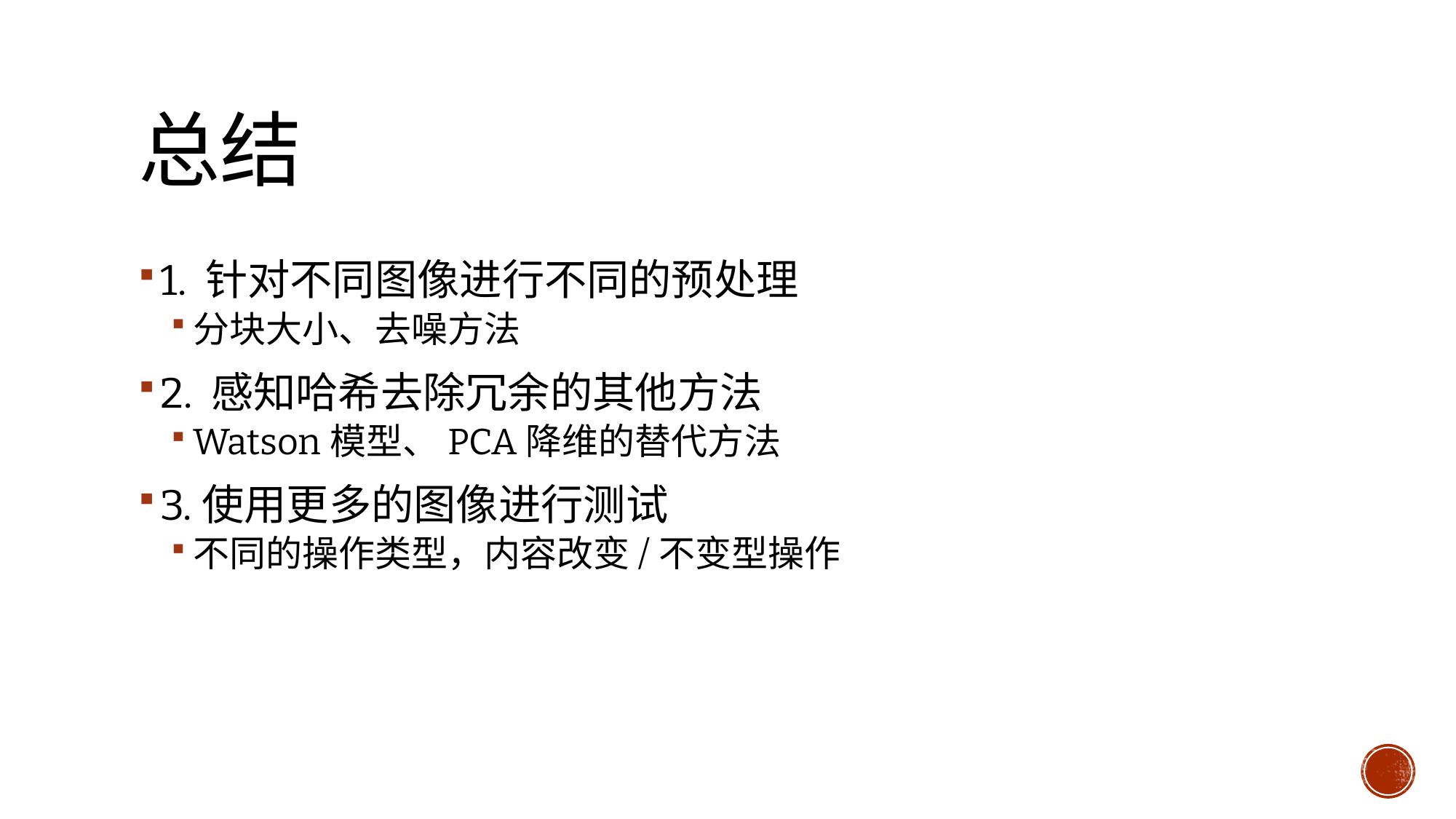

# 总结
1. 针对不同图像进行不同的预处理
分块大小、去噪方法
2. 感知哈希去除冗余的其他方法
Watson模型、PCA降维的替代方法
3.使用更多的图像进行测试
不同的操作类型，内容改变/不变型操作